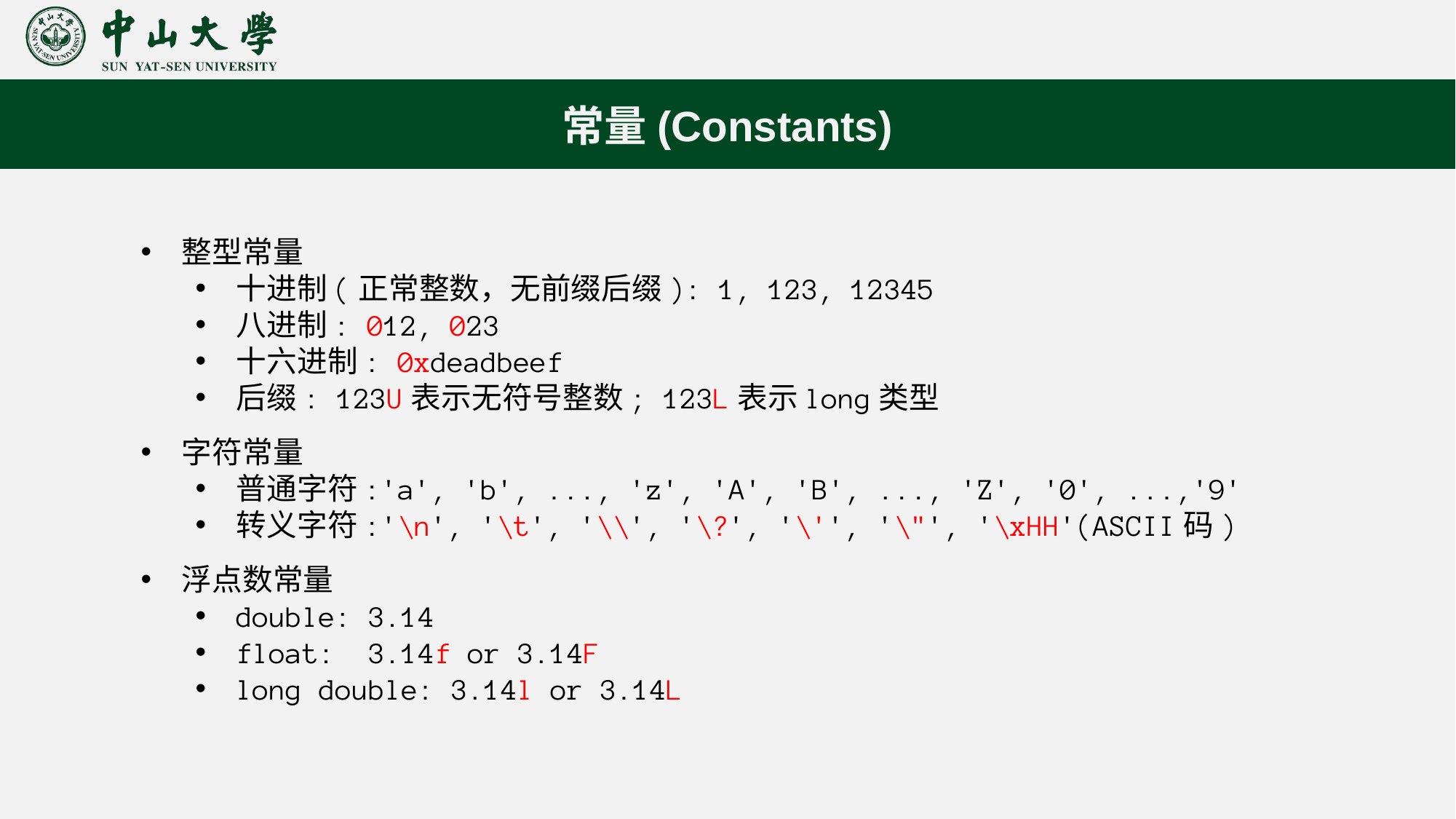

常量(Constants)
整型常量
十进制(正常整数，无前缀后缀): 1, 123, 12345
八进制: 012, 023
十六进制: 0xdeadbeef
后缀: 123U表示无符号整数; 123L表示long类型
字符常量
普通字符:'a', 'b', ..., 'z', 'A', 'B', ..., 'Z', '0', ...,'9'
转义字符:'\n', '\t', '\\', '\?', '\'', '\"', '\xHH'(ASCII码)
浮点数常量
double: 3.14
float:  3.14f or 3.14F
long double: 3.14l or 3.14L